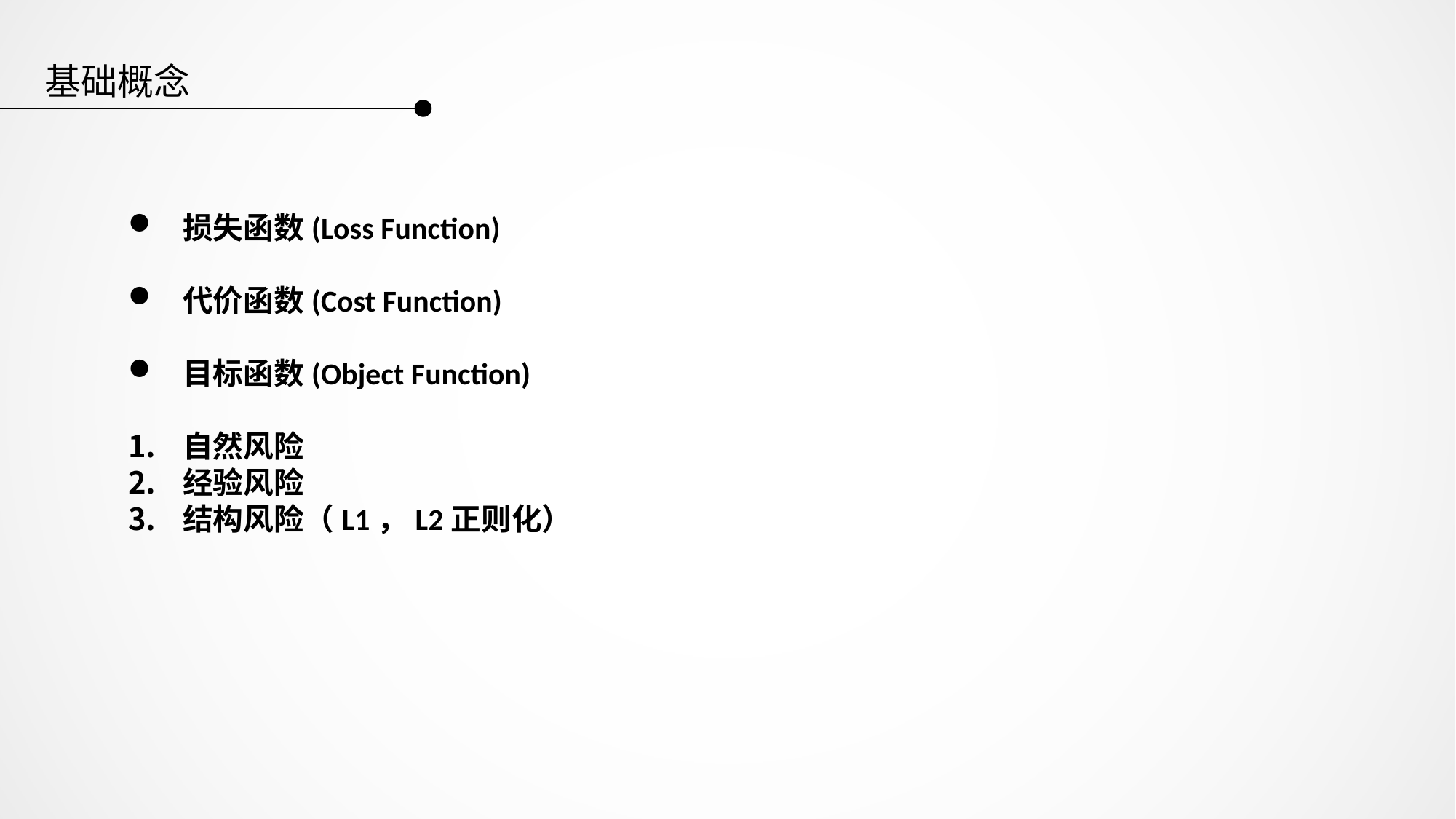

基础概念

损失函数(Loss Function)

代价函数(Cost Function)

目标函数(Object Function)

自然风险
经验风险
结构风险（L1，L2正则化）